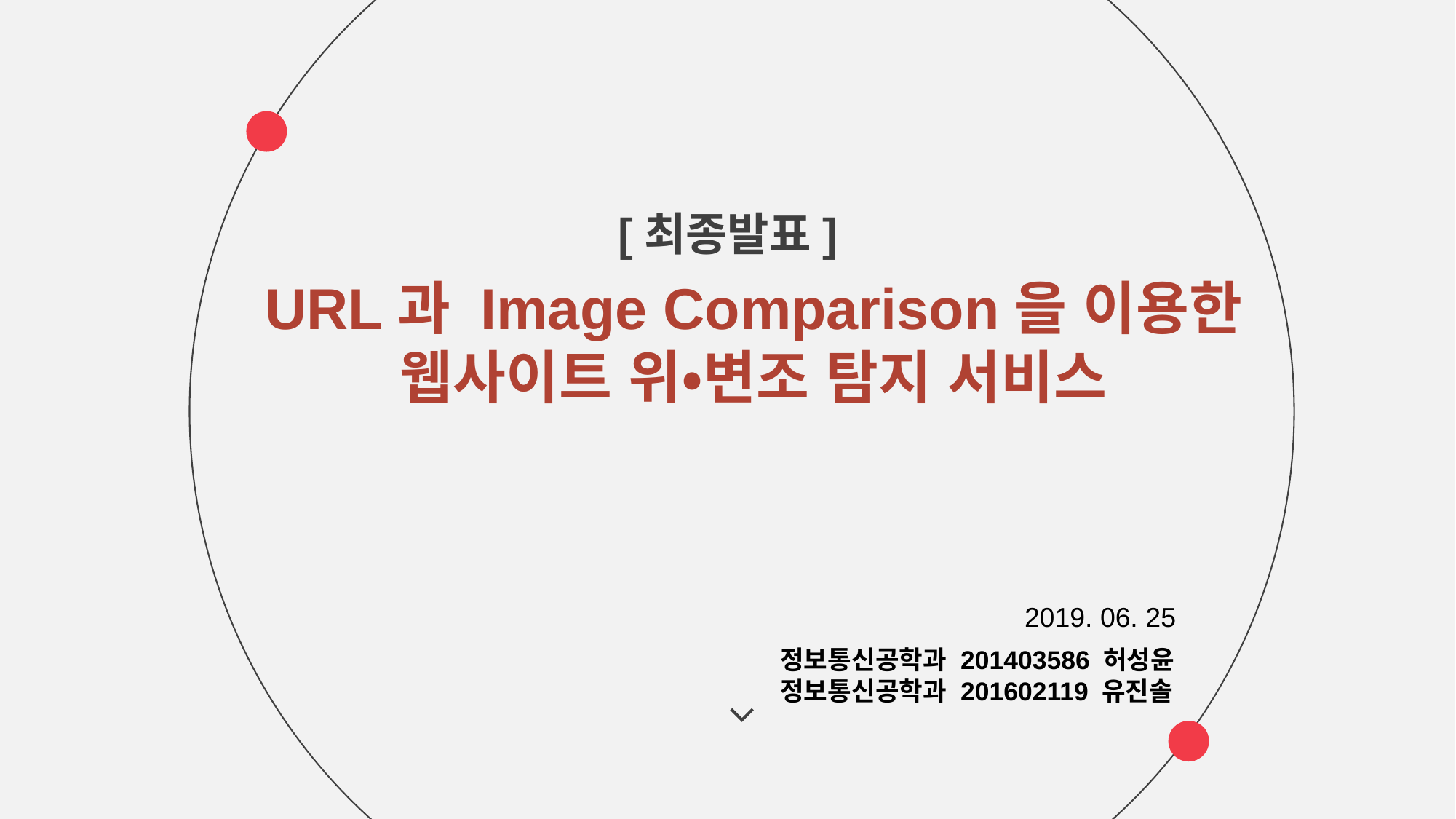

[최종발표]
URL과 Image Comparison을 이용한 웹사이트 위•변조 탐지 서비스
2019. 06. 25
정보통신공학과 201403586 허성윤
정보통신공학과 201602119 유진솔